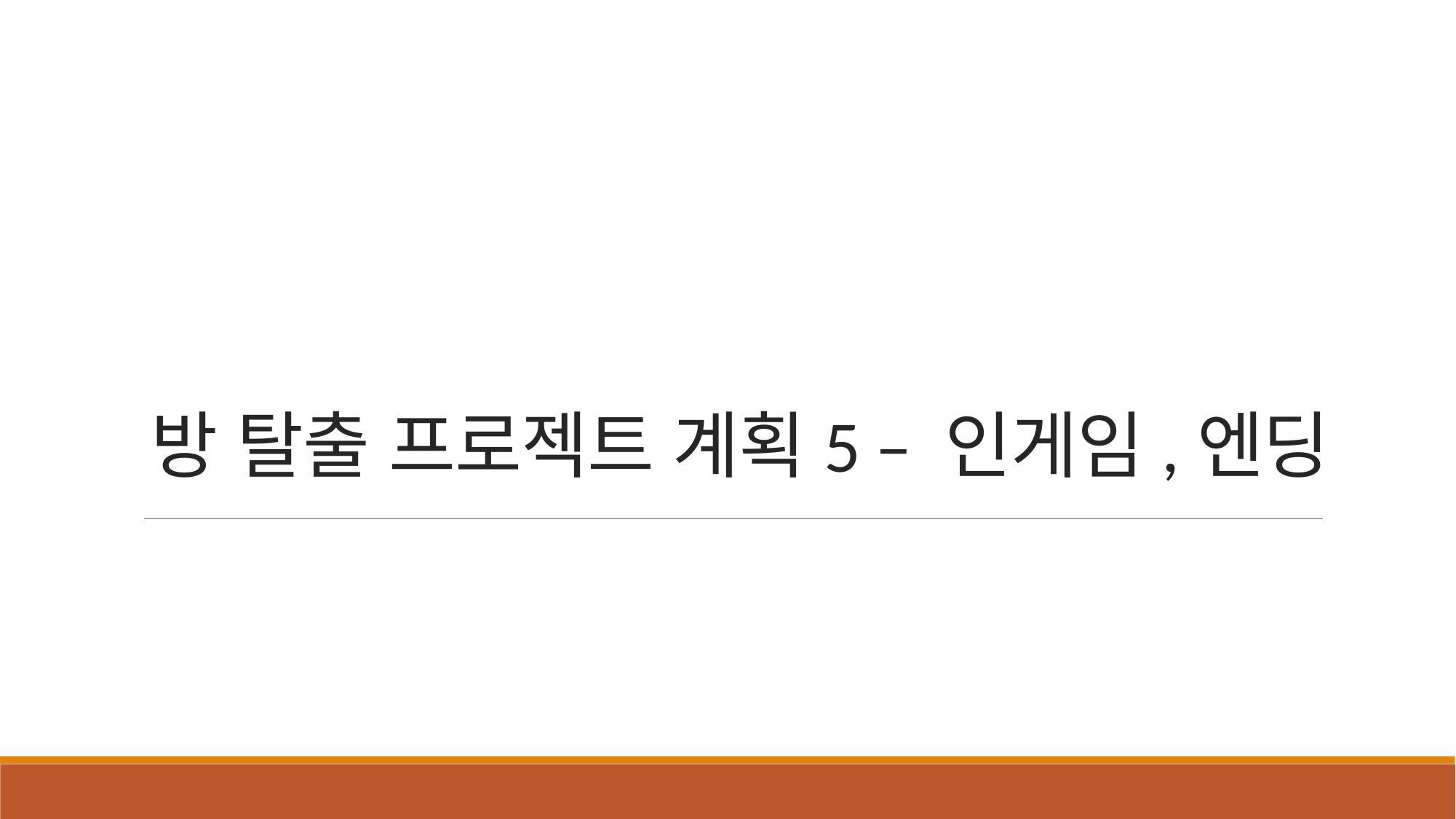

# 방 탈출 프로젝트 계획5 – 인게임,엔딩